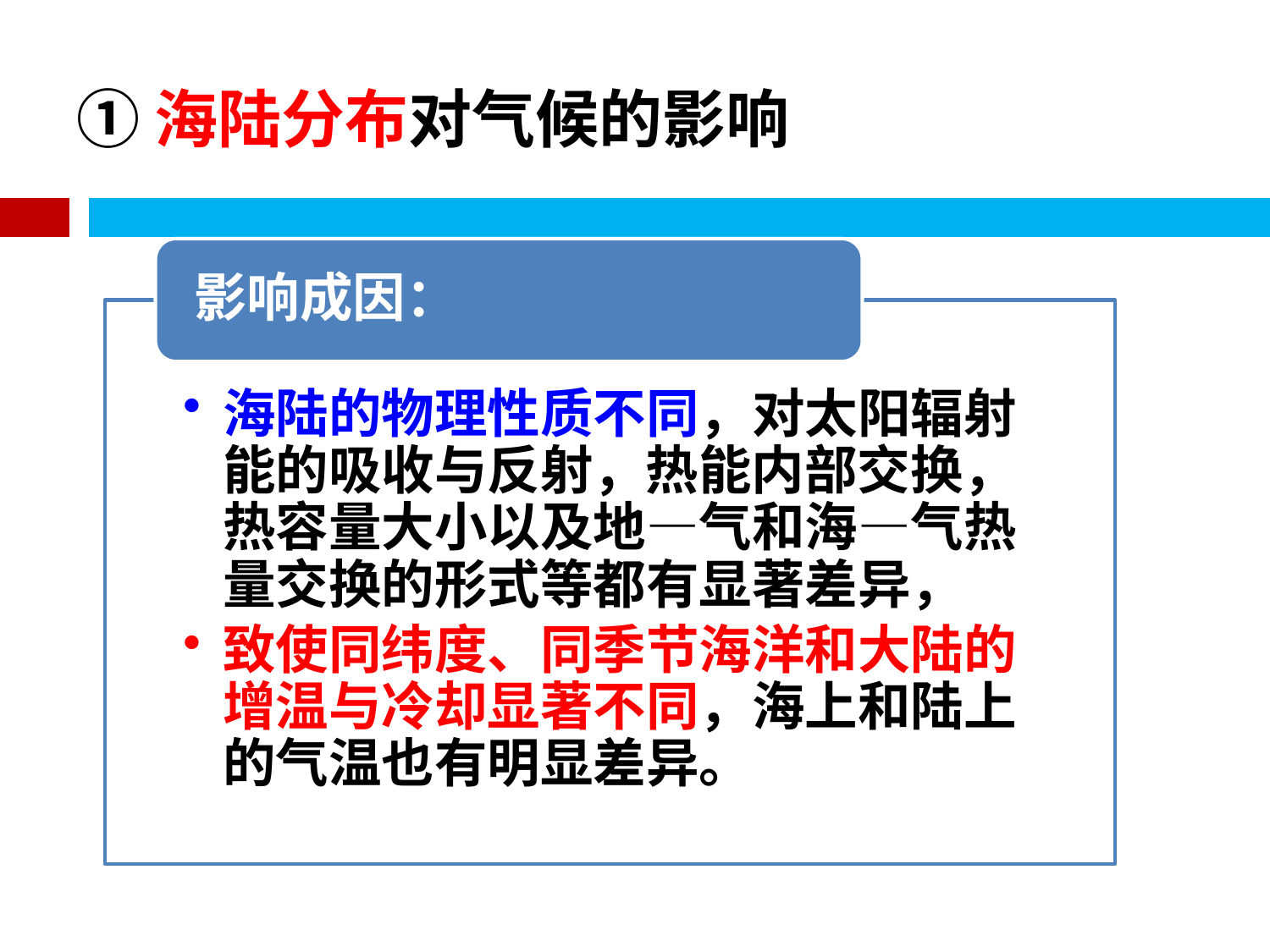

# ①海陆分布对气候的影响
海陆的物理性质不同，对太阳辐射能的吸收与反射，热能内部交换，热容量大小以及地—气和海—气热量交换的形式等都有显著差异，
致使同纬度、同季节海洋和大陆的增温与冷却显著不同，海上和陆上的气温也有明显差异。
影响成因：